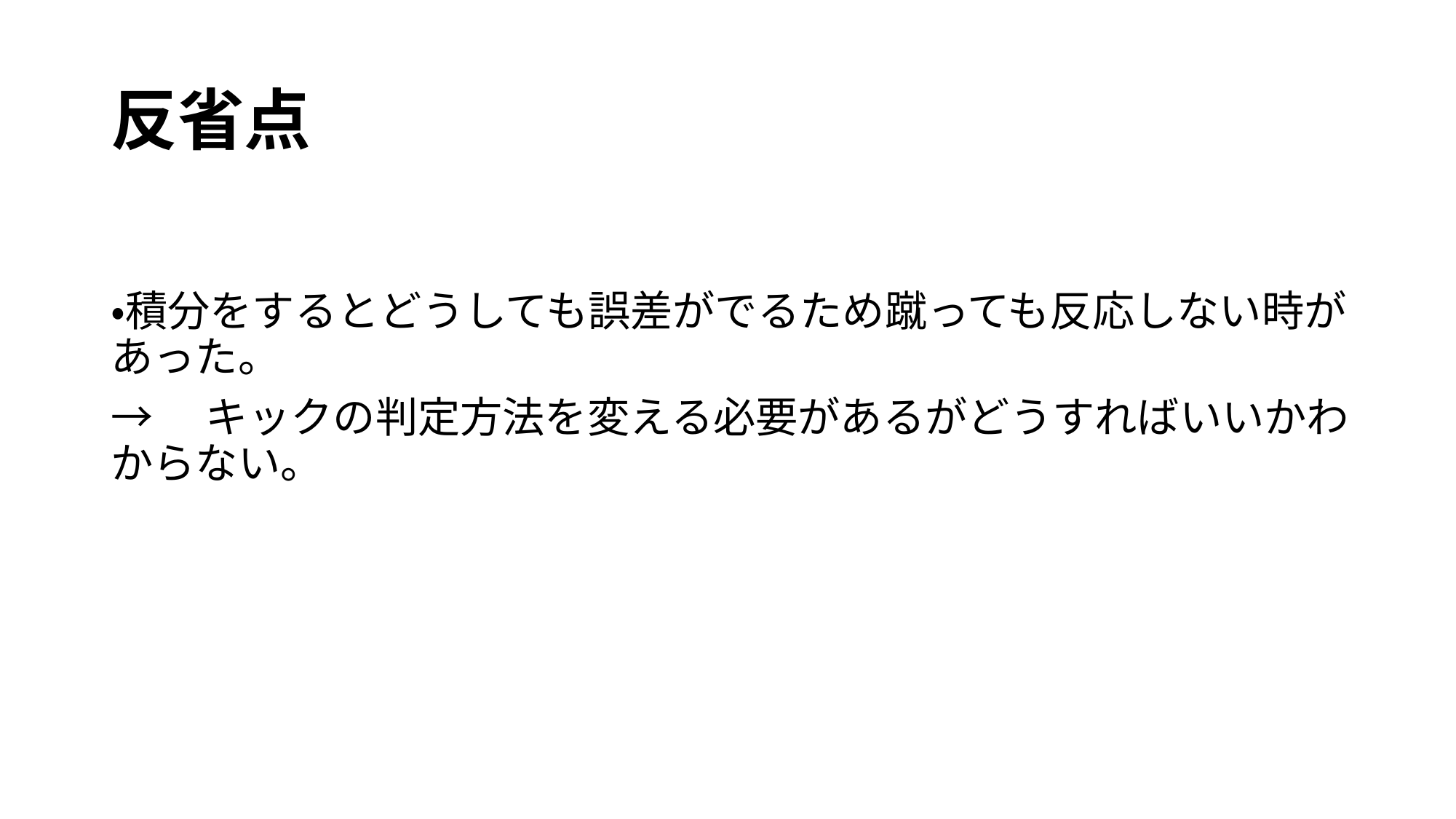

# 反省点

・積分をするとどうしても誤差がでるため蹴っても反応しない時があった。
→　キックの判定方法を変える必要があるがどうすればいいかわからない。